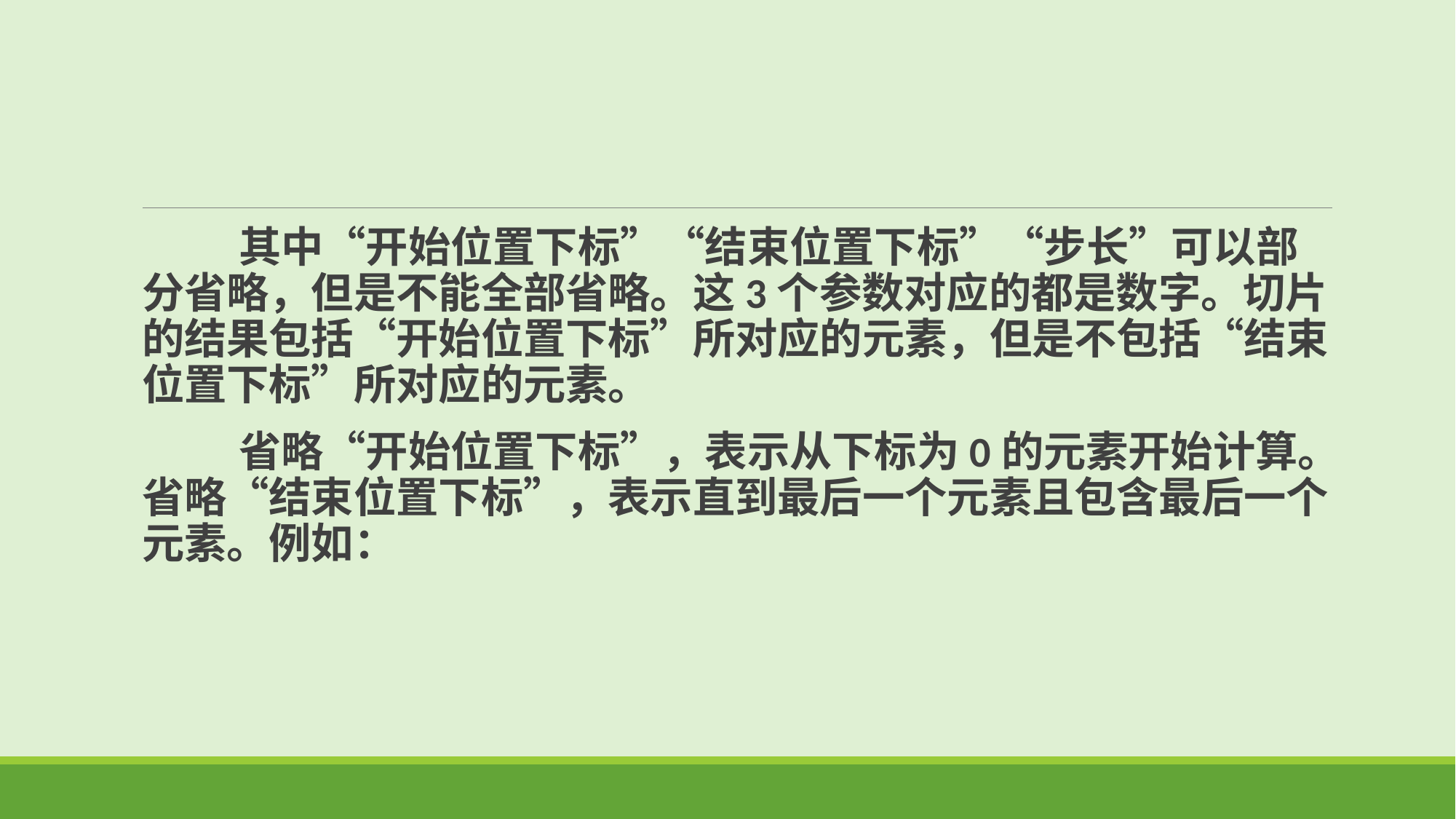

其中“开始位置下标”“结束位置下标”“步长”可以部分省略，但是不能全部省略。这3个参数对应的都是数字。切片的结果包括“开始位置下标”所对应的元素，但是不包括“结束位置下标”所对应的元素。
         省略“开始位置下标”，表示从下标为0的元素开始计算。省略“结束位置下标”，表示直到最后一个元素且包含最后一个元素。例如：